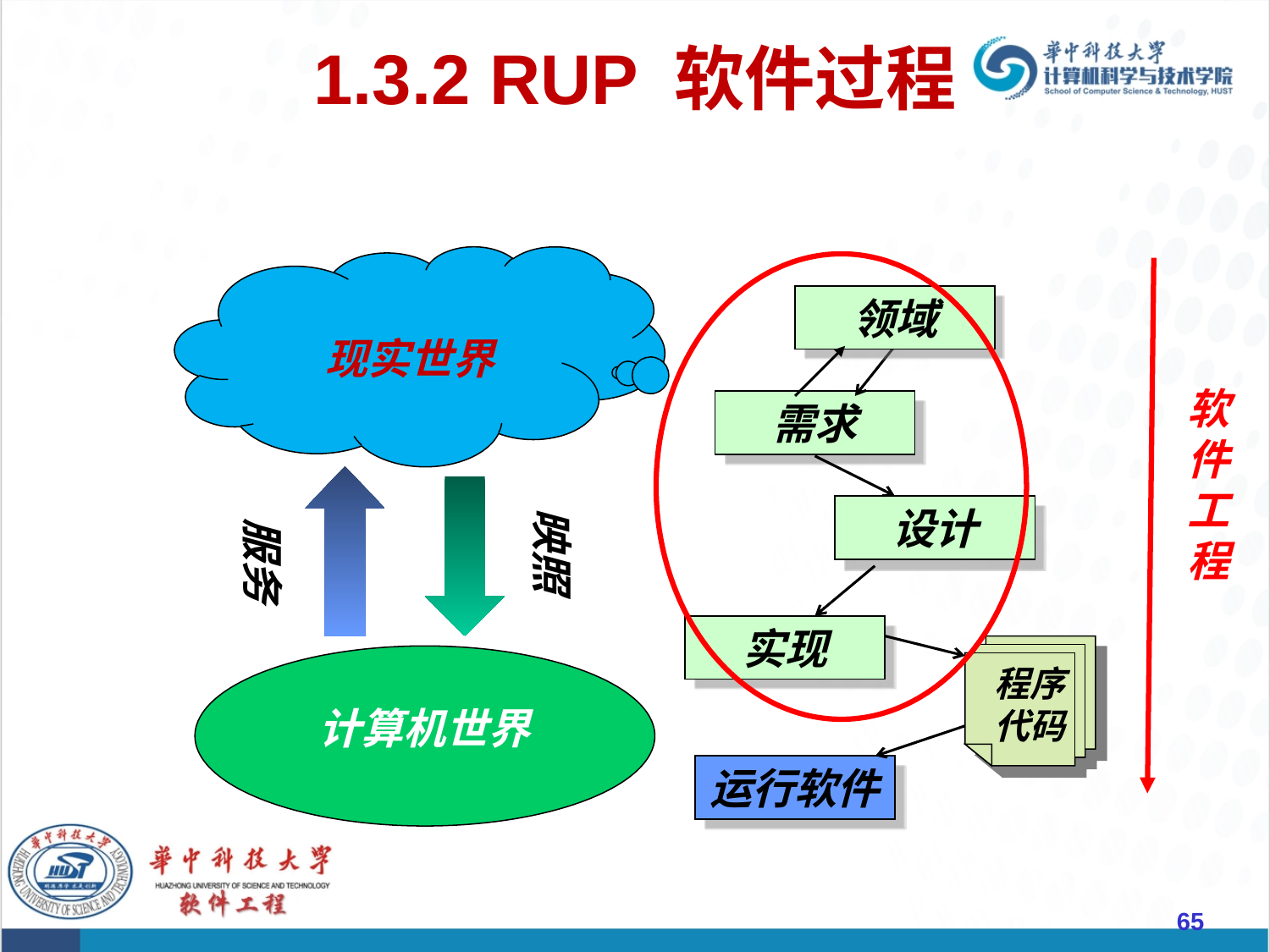

# 1.3.2 RUP 软件过程

领域
现实世界

软件工程
需求

映照
设计
服务

实现

程序代码
计算机世界

运行软件

65